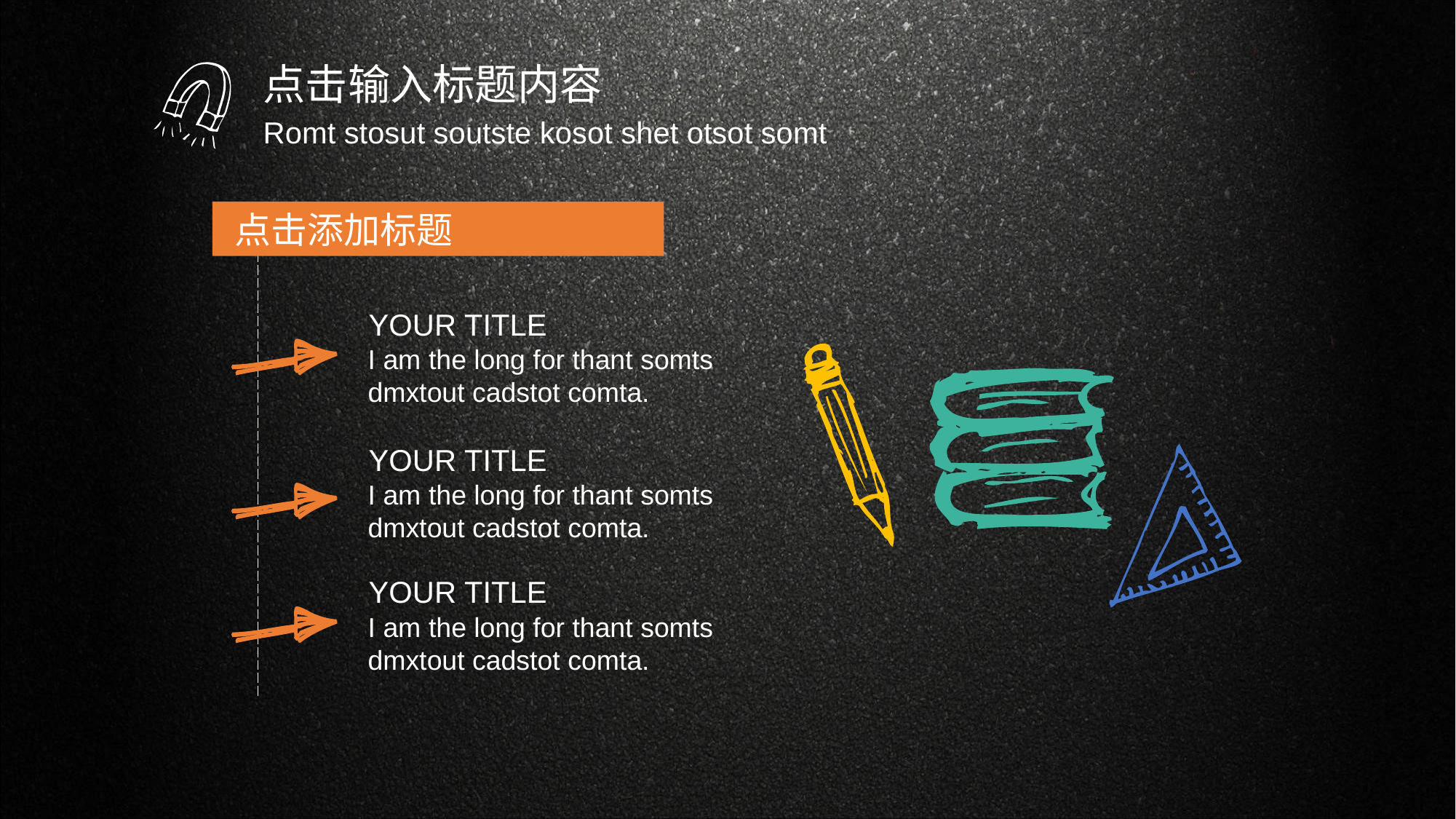

点击输入标题内容
Romt stosut soutste kosot shet otsot somt

 点击添加标题

YOUR TITLE
I am the long for thant somts dmxtout cadstot comta.

YOUR TITLE
I am the long for thant somts dmxtout cadstot comta.

YOUR TITLE
I am the long for thant somts dmxtout cadstot comta.